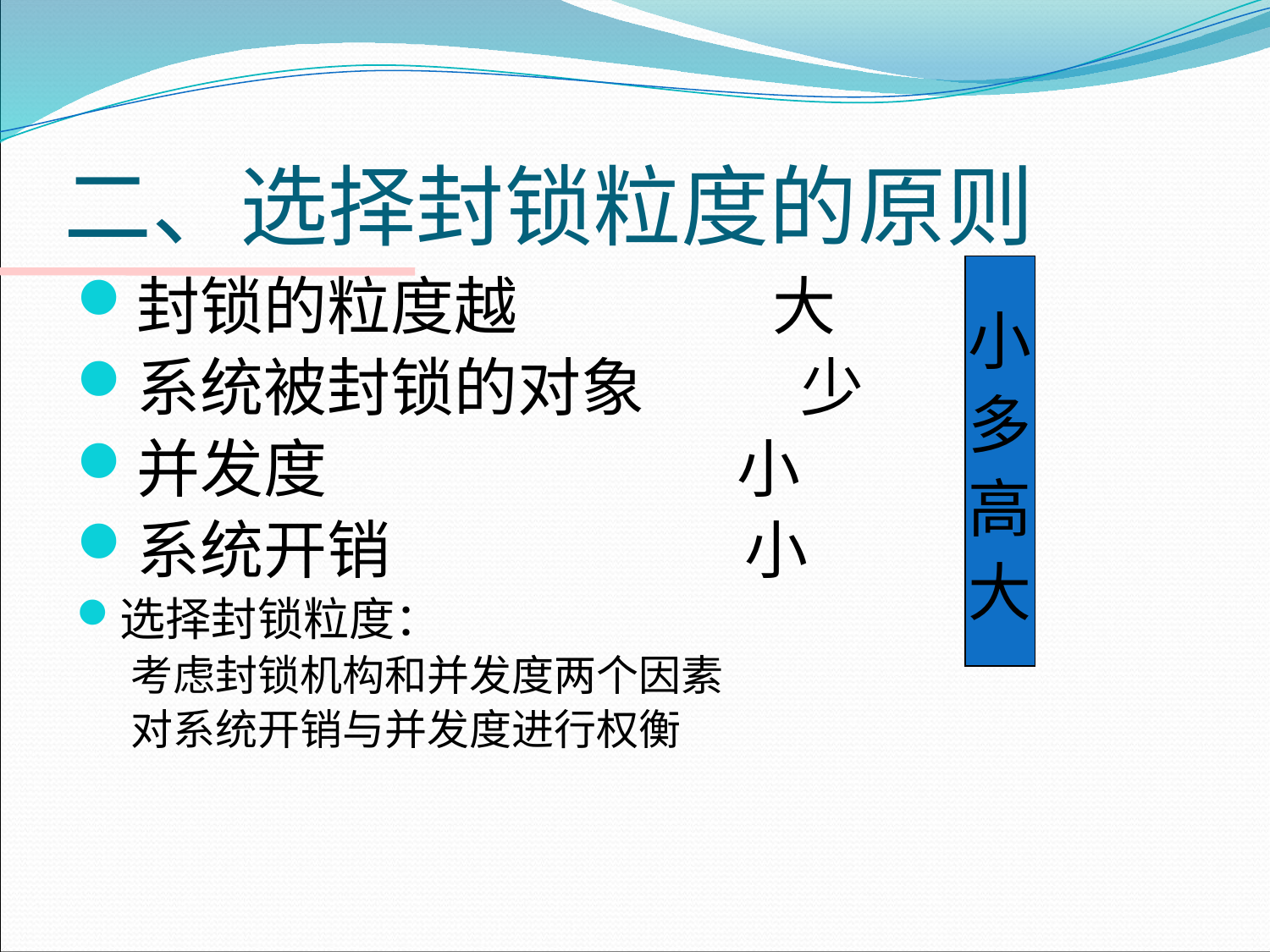

# 二、选择封锁粒度的原则
小
多
高
大
封锁的粒度越                  大
系统被封锁的对象           少
并发度                             小
系统开销                         小
选择封锁粒度：
考虑封锁机构和并发度两个因素
对系统开销与并发度进行权衡
1042